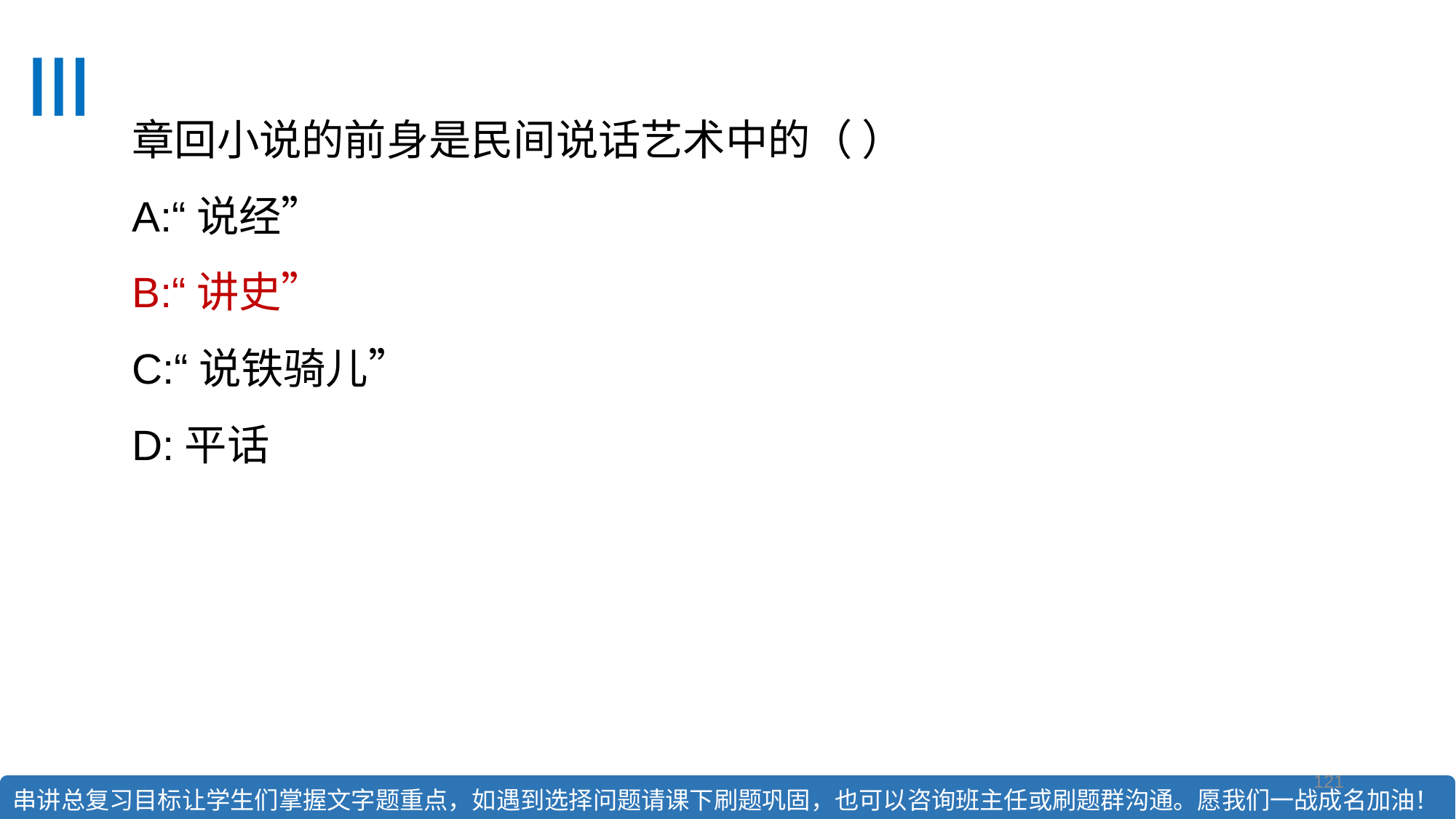

# 章回小说的前身是民间说话艺术中的（ ）  A:“说经” B:“讲史”  C:“说铁骑儿” D:平话
121